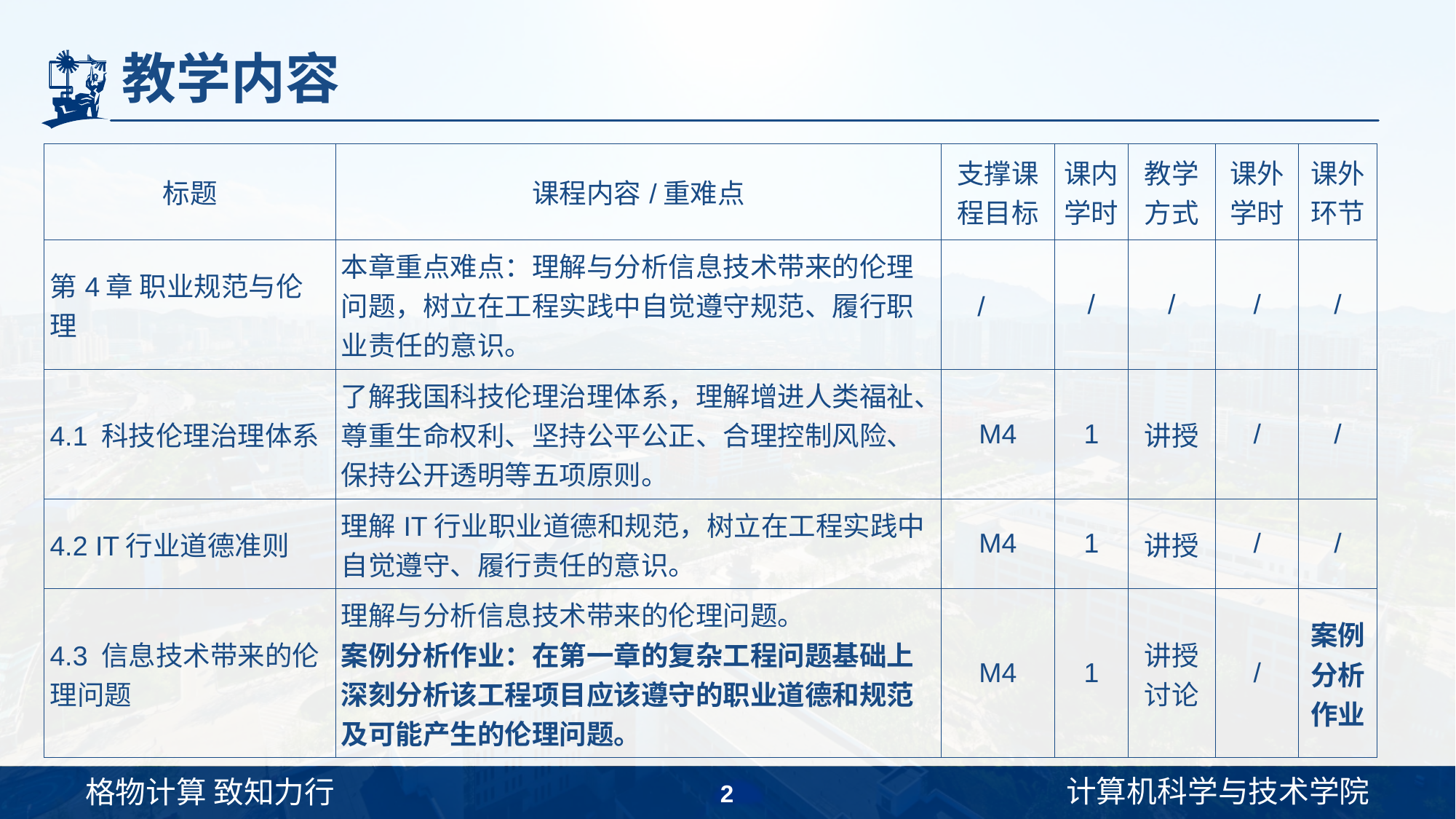

# 教学内容
| 标题 | 课程内容/重难点 | 支撑课程目标 | 课内学时 | 教学方式 | 课外学时 | 课外环节 |
| --- | --- | --- | --- | --- | --- | --- |
| 第4章 职业规范与伦理 | 本章重点难点：理解与分析信息技术带来的伦理问题，树立在工程实践中自觉遵守规范、履行职业责任的意识。 | / | / | / | / | / |
| 4.1 科技伦理治理体系 | 了解我国科技伦理治理体系，理解增进人类福祉、尊重生命权利、坚持公平公正、合理控制风险、保持公开透明等五项原则。 | M4 | 1 | 讲授 | / | / |
| 4.2 IT行业道德准则 | 理解IT行业职业道德和规范，树立在工程实践中自觉遵守、履行责任的意识。 | M4 | 1 | 讲授 | / | / |
| 4.3 信息技术带来的伦理问题 | 理解与分析信息技术带来的伦理问题。 案例分析作业：在第一章的复杂工程问题基础上深刻分析该工程项目应该遵守的职业道德和规范及可能产生的伦理问题。 | M4 | 1 | 讲授讨论 | / | 案例分析作业 |
2